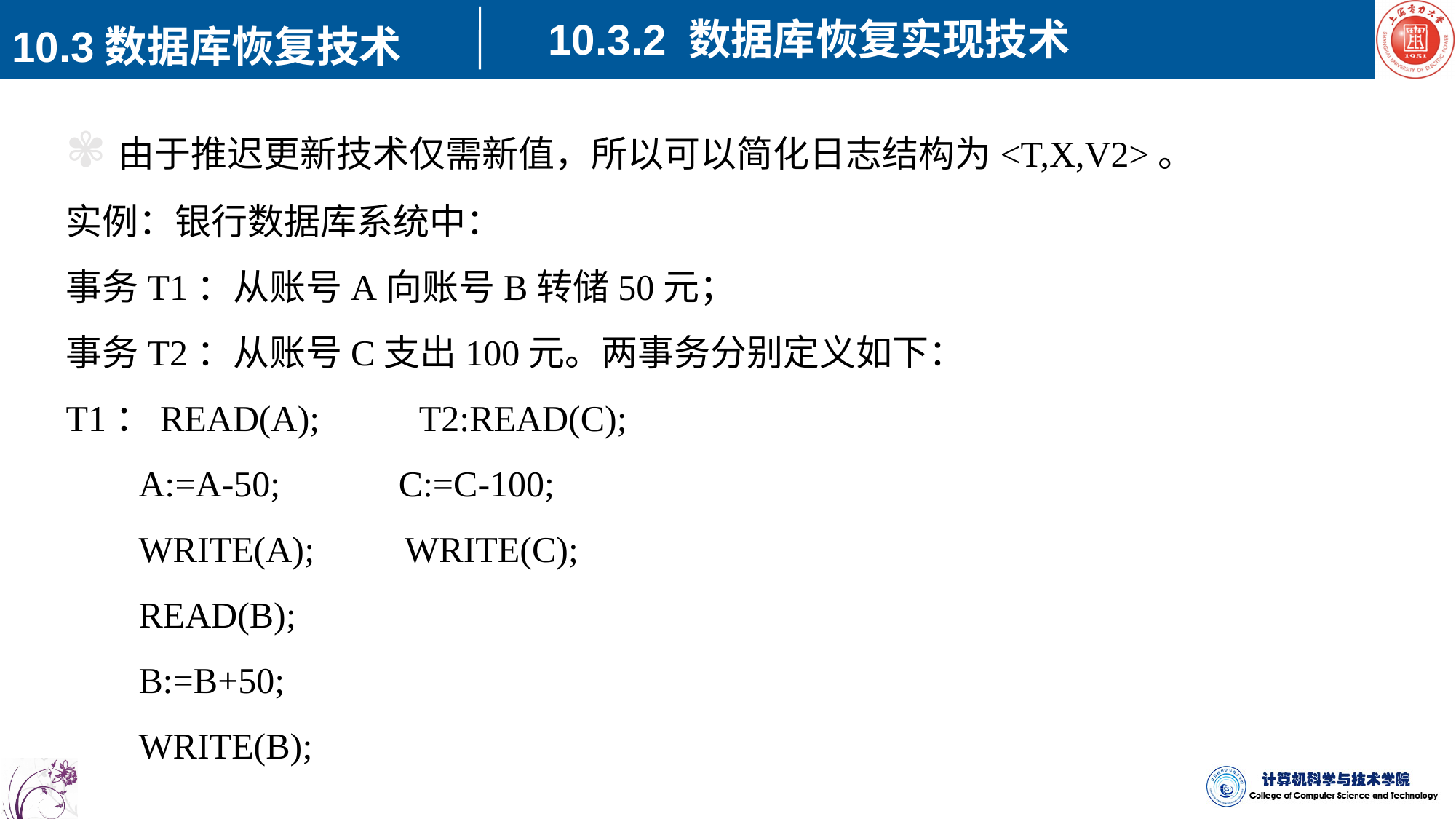

10.3.2 数据库恢复实现技术
10.3数据库恢复技术
✾由于推迟更新技术仅需新值，所以可以简化日志结构为<T,X,V2>。
实例：银行数据库系统中：
事务T1：从账号A向账号B转储50元；
事务T2：从账号C支出100元。两事务分别定义如下：
T1：READ(A);           T2:READ(C);
        A:=A-50;             C:=C-100;
        WRITE(A);          WRITE(C);
        READ(B);
        B:=B+50;
        WRITE(B);